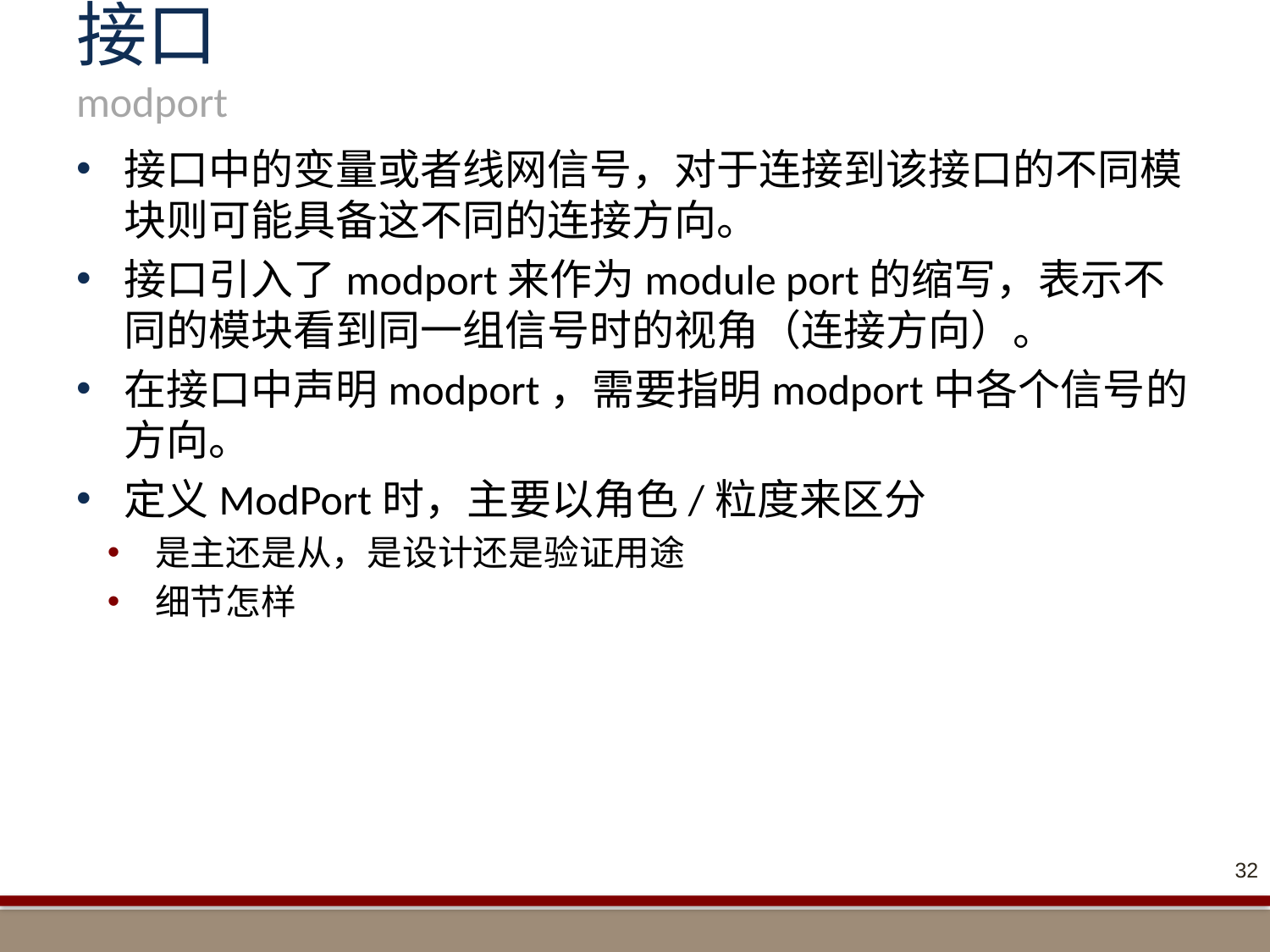

# 接口 modport
接口中的变量或者线网信号，对于连接到该接口的不同模块则可能具备这不同的连接方向。
接口引入了modport来作为module port的缩写，表示不同的模块看到同一组信号时的视角（连接方向）。
在接口中声明modport，需要指明modport中各个信号的方向。
定义ModPort时，主要以角色/粒度来区分
是主还是从，是设计还是验证用途
细节怎样

32